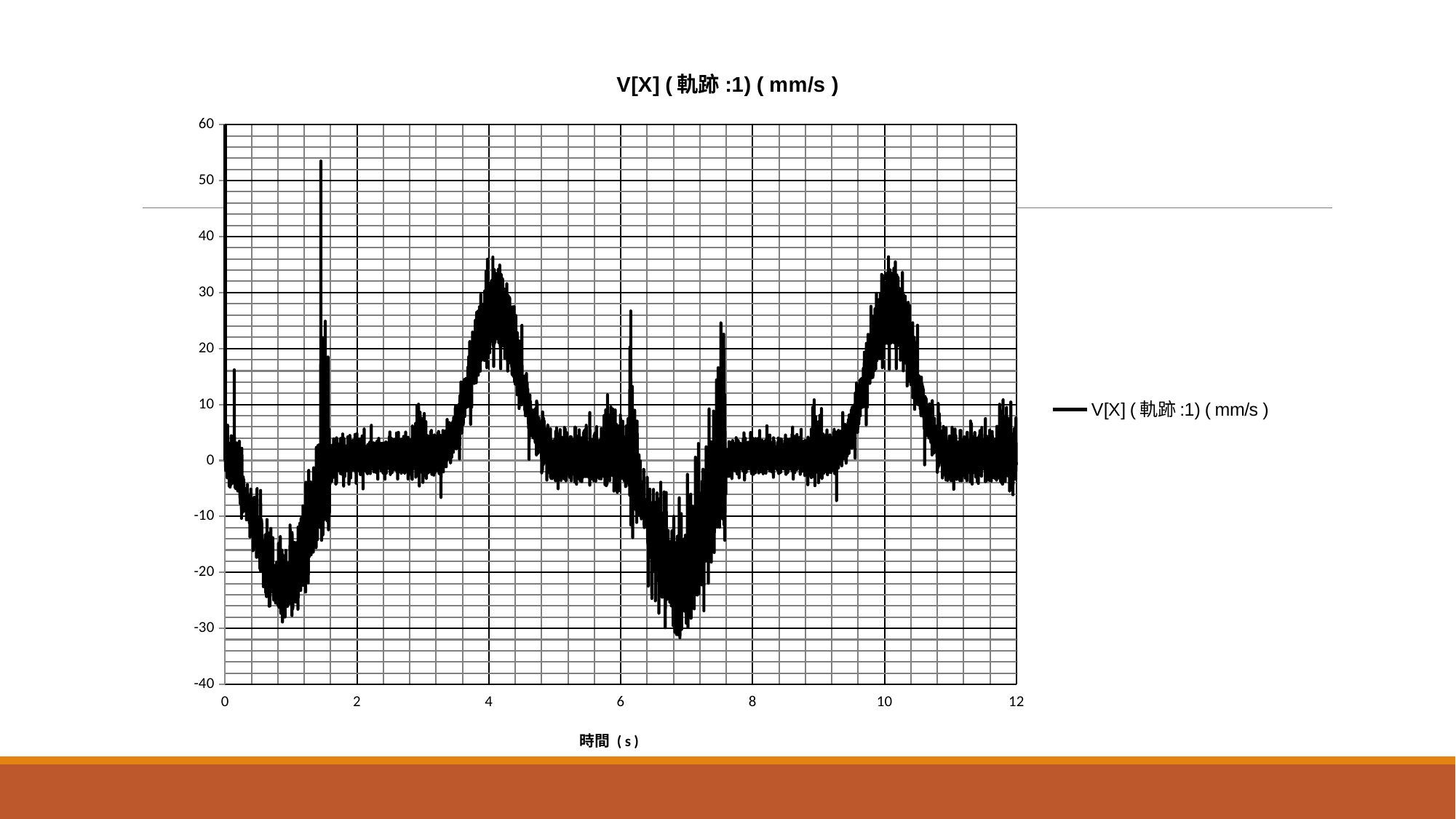

#

### Chart:

| Category | V[X] (軌跡:1) ( mm/s ) |
|---|---|